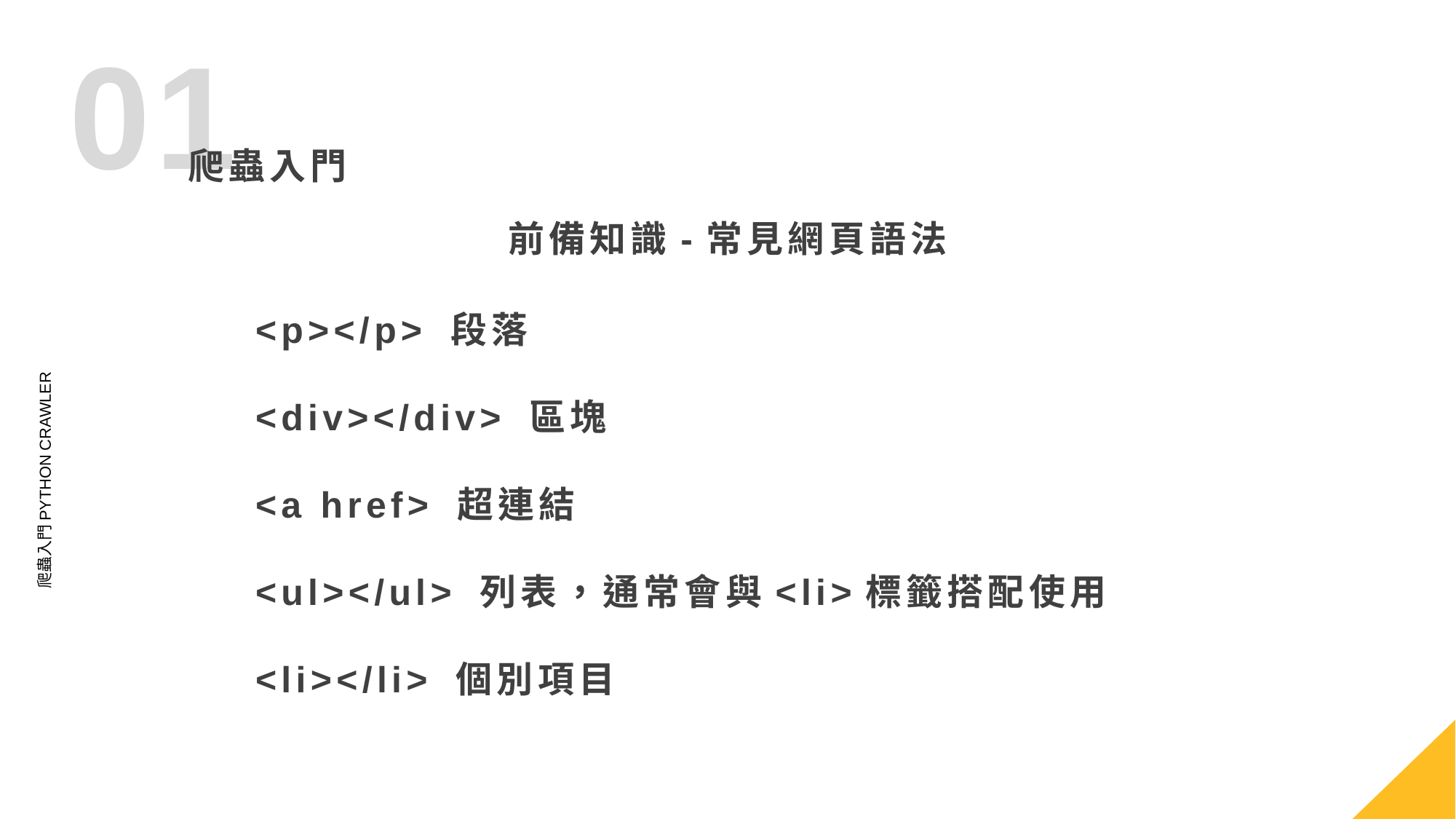

前備知識-常見網頁語法
<p></p> 段落

<div></div> 區塊

<a href> 超連結

<ul></ul> 列表，通常會與<li>標籤搭配使用

<li></li> 個別項目